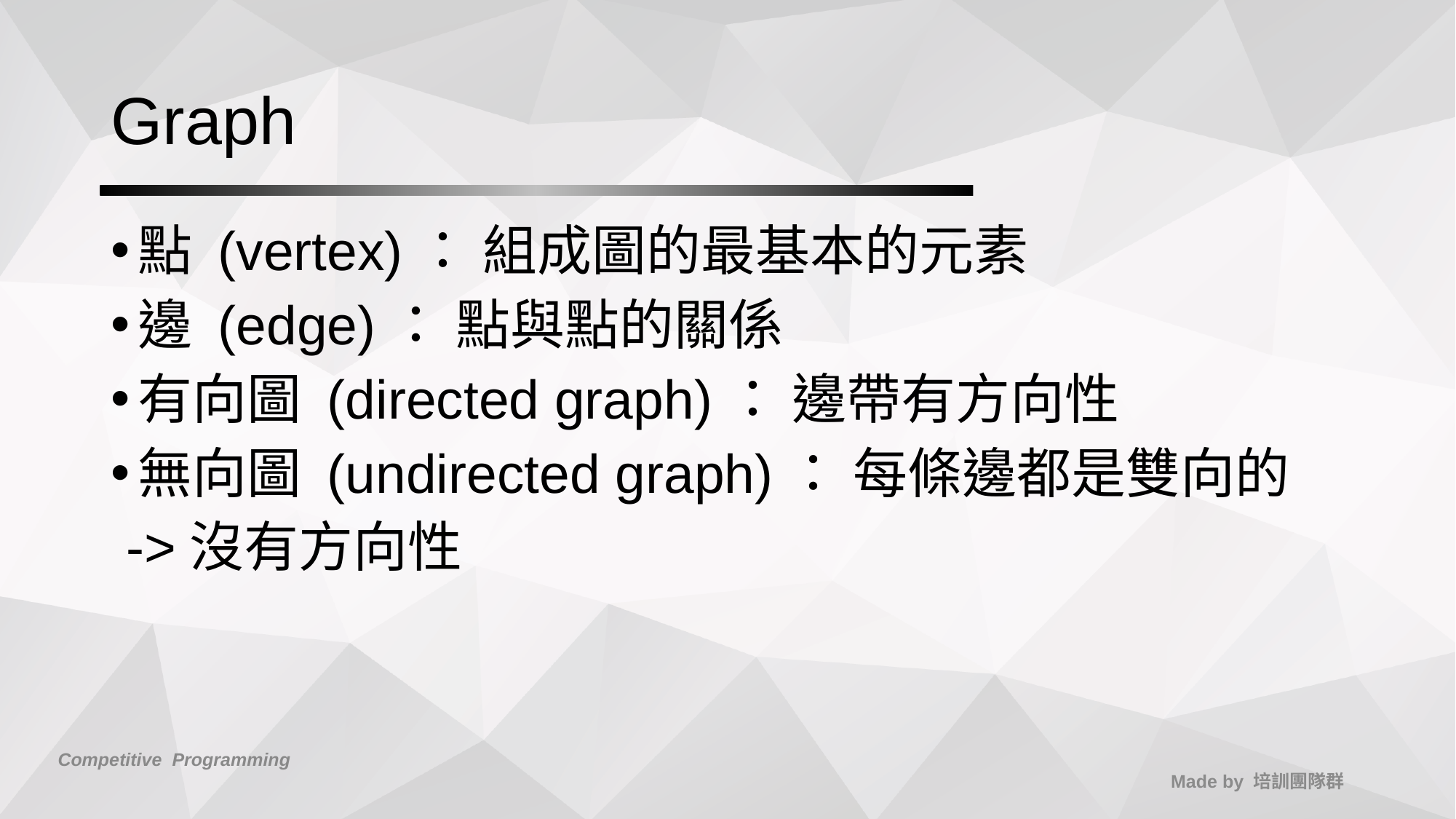

# Graph
點 (vertex)： 組成圖的最基本的元素
邊 (edge)： 點與點的關係
有向圖 (directed graph)： 邊帶有方向性
無向圖 (undirected graph)： 每條邊都是雙向的
 ->沒有方向性